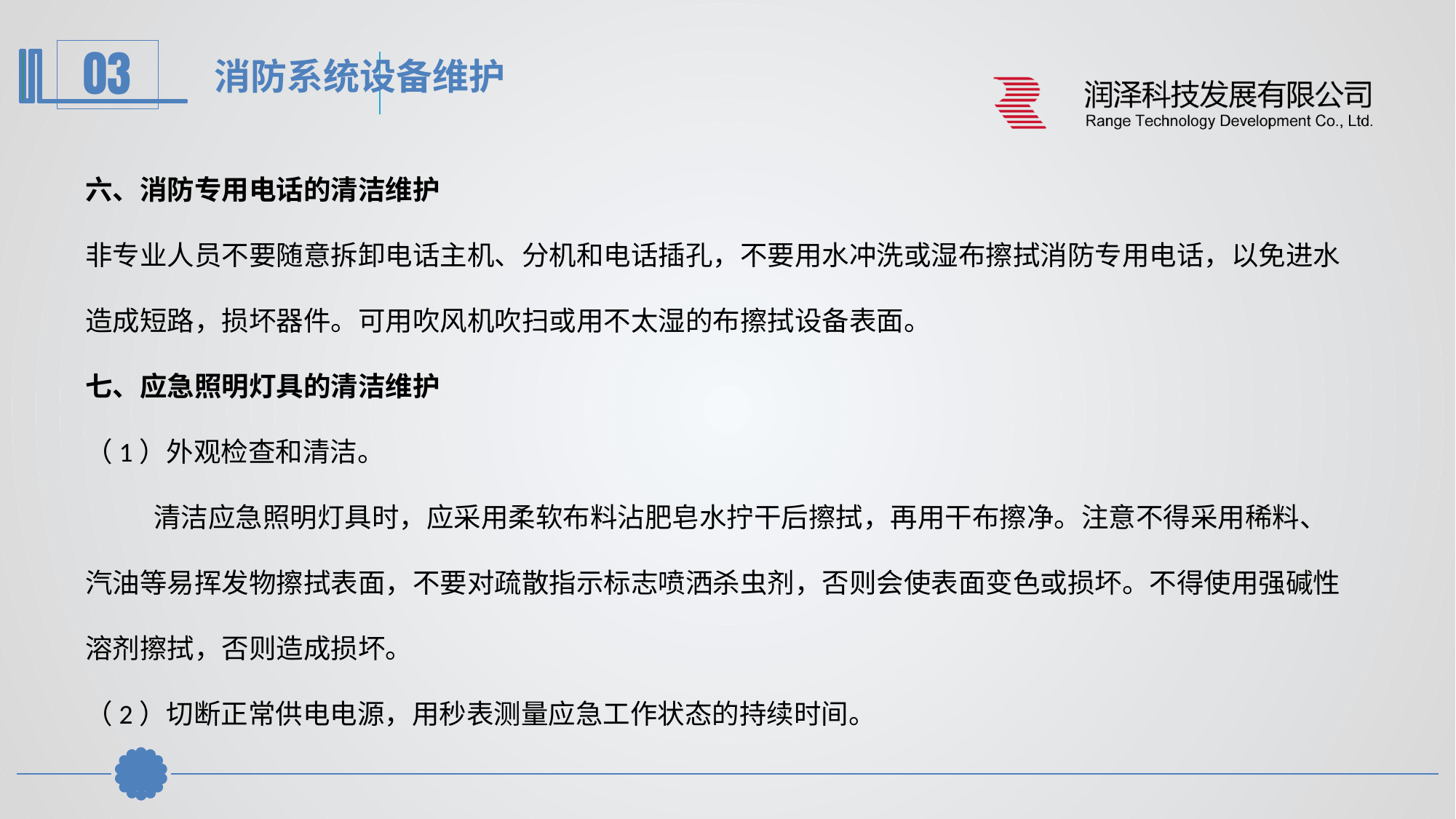

消防系统设备维护
六、消防专用电话的清洁维护
非专业人员不要随意拆卸电话主机、分机和电话插孔，不要用水冲洗或湿布擦拭消防专用电话，以免进水造成短路，损坏器件。可用吹风机吹扫或用不太湿的布擦拭设备表面。
七、应急照明灯具的清洁维护
（1）外观检查和清洁。
          清洁应急照明灯具时，应采用柔软布料沾肥皂水拧干后擦拭，再用干布擦净。注意不得采用稀料、汽油等易挥发物擦拭表面，不要对疏散指示标志喷洒杀虫剂，否则会使表面变色或损坏。不得使用强碱性溶剂擦拭，否则造成损坏。
（2）切断正常供电电源，用秒表测量应急工作状态的持续时间。

41